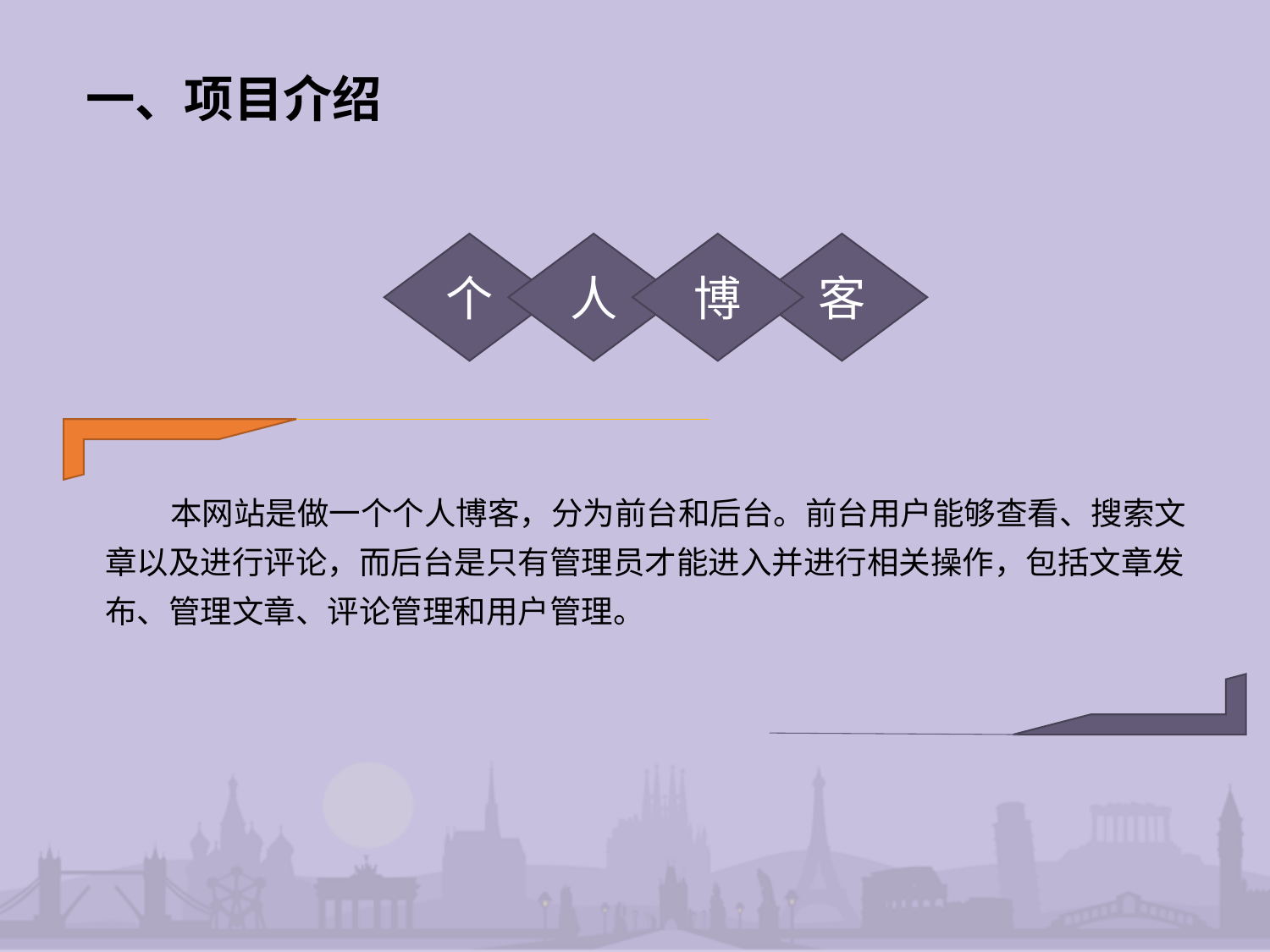

一、项目介绍

个
人
博
客

        本网站是做一个个人博客，分为前台和后台。前台用户能够查看、搜索文章以及进行评论，而后台是只有管理员才能进入并进行相关操作，包括文章发布、管理文章、评论管理和用户管理。